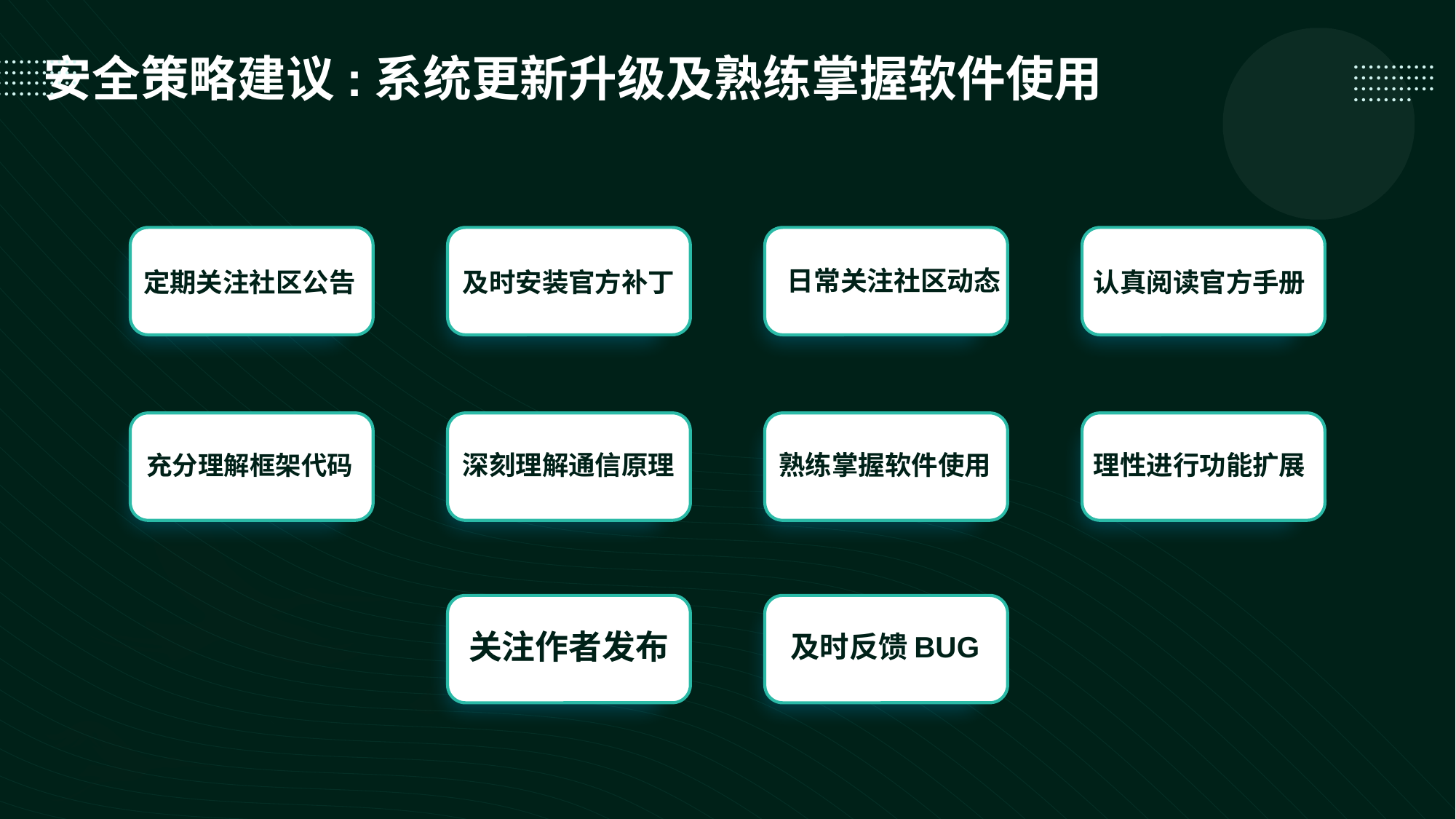

安全策略建议:系统更新升级及熟练掌握软件使用
●●●●●●●●●●●●●●●●●●●●●●●●●●●●●●●●●●●●●●●●●
●●●●●●●●●●●●●●●●●●●●●●●●●●●●●●●●●●●●●●●●●

及时安装官方补丁
认真阅读官方手册
定期关注社区公告
日常关注社区动态特性

深刻理解通信原理
熟练掌握软件使用
理性进行功能扩展
充分理解框架代码

关注作者发布
及时反馈BUG